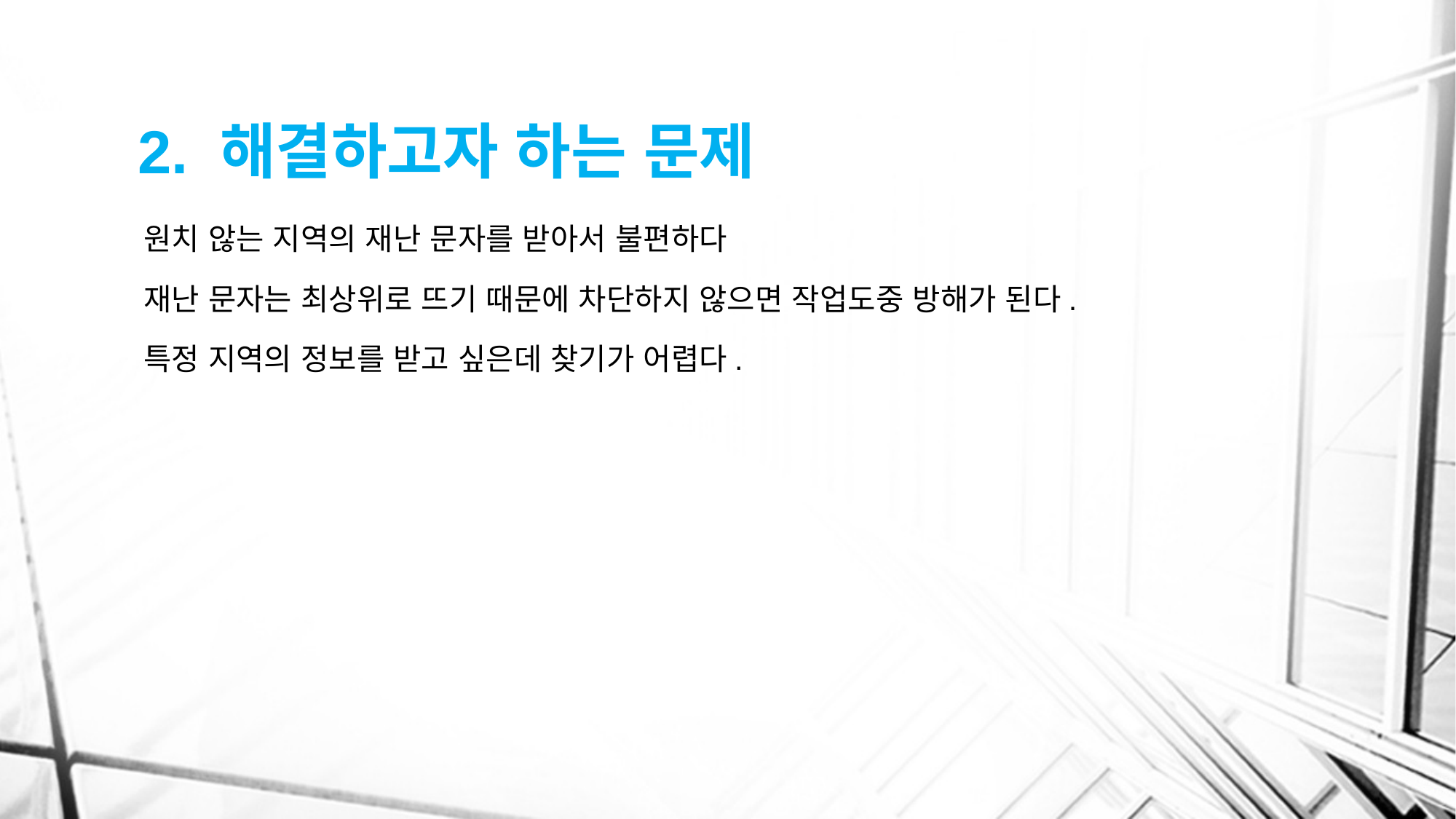

# 2. 해결하고자 하는 문제
원치 않는 지역의 재난 문자를 받아서 불편하다
재난 문자는 최상위로 뜨기 때문에 차단하지 않으면 작업도중 방해가 된다.
특정 지역의 정보를 받고 싶은데 찾기가 어렵다.